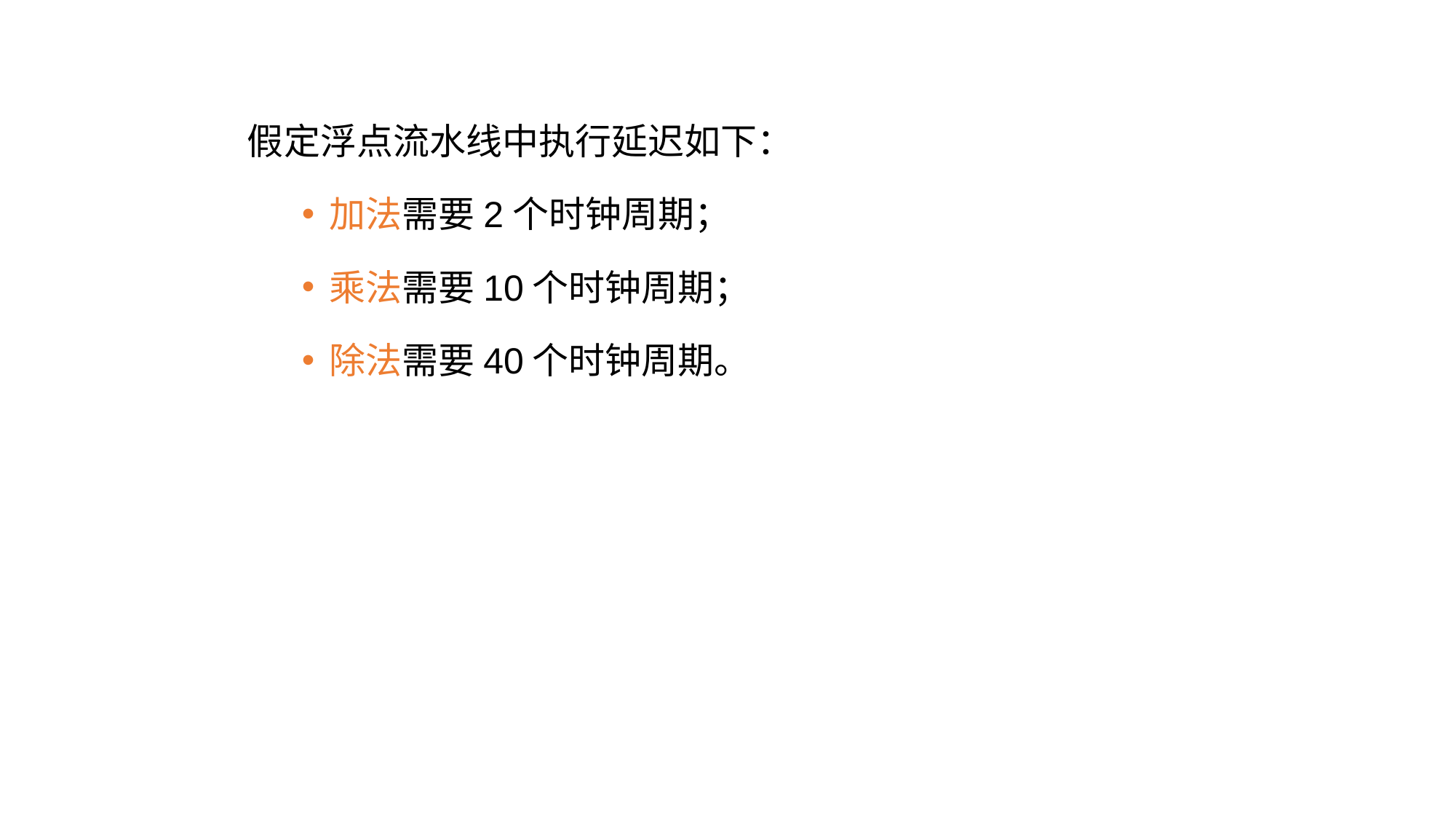

假定浮点流水线中执行延迟如下：
加法需要2个时钟周期；
乘法需要10个时钟周期；
除法需要40个时钟周期。